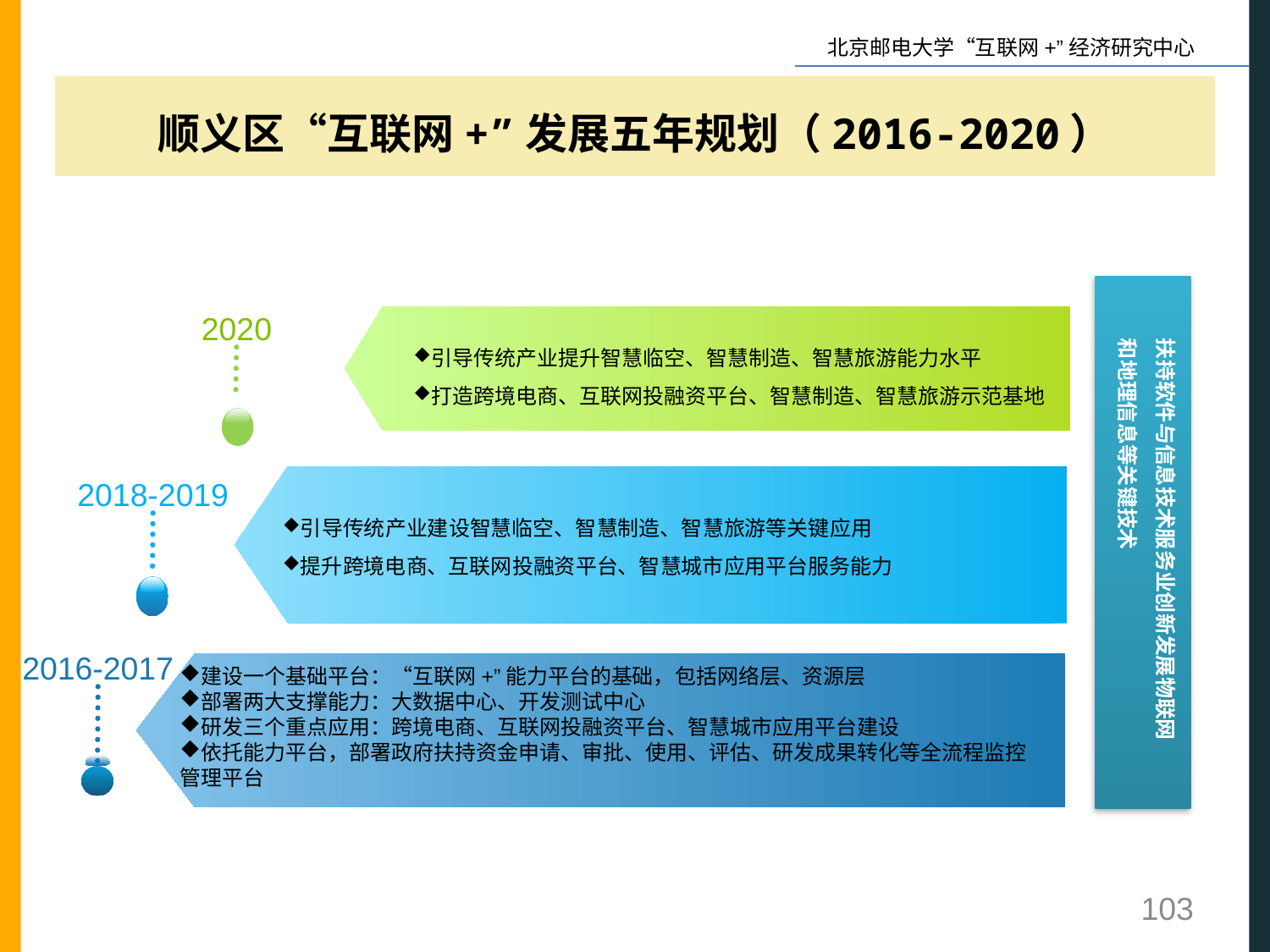

顺义区“互联网+”发展五年规划（2016-2020）

2020

引导传统产业提升智慧临空、智慧制造、智慧旅游能力水平
打造跨境电商、互联网投融资平台、智慧制造、智慧旅游示范基地

2018-2019

引导传统产业建设智慧临空、智慧制造、智慧旅游等关键应用
提升跨境电商、互联网投融资平台、智慧城市应用平台服务能力

2016-2017

建设一个基础平台：“互联网+”能力平台的基础，包括网络层、资源层
部署两大支撑能力：大数据中心、开发测试中心
研发三个重点应用：跨境电商、互联网投融资平台、智慧城市应用平台建设
依托能力平台，部署政府扶持资金申请、审批、使用、评估、研发成果转化等全流程监控管理平台

扶持软件与信息技术服务业创新发展物联网和地理信息等关键技术
103